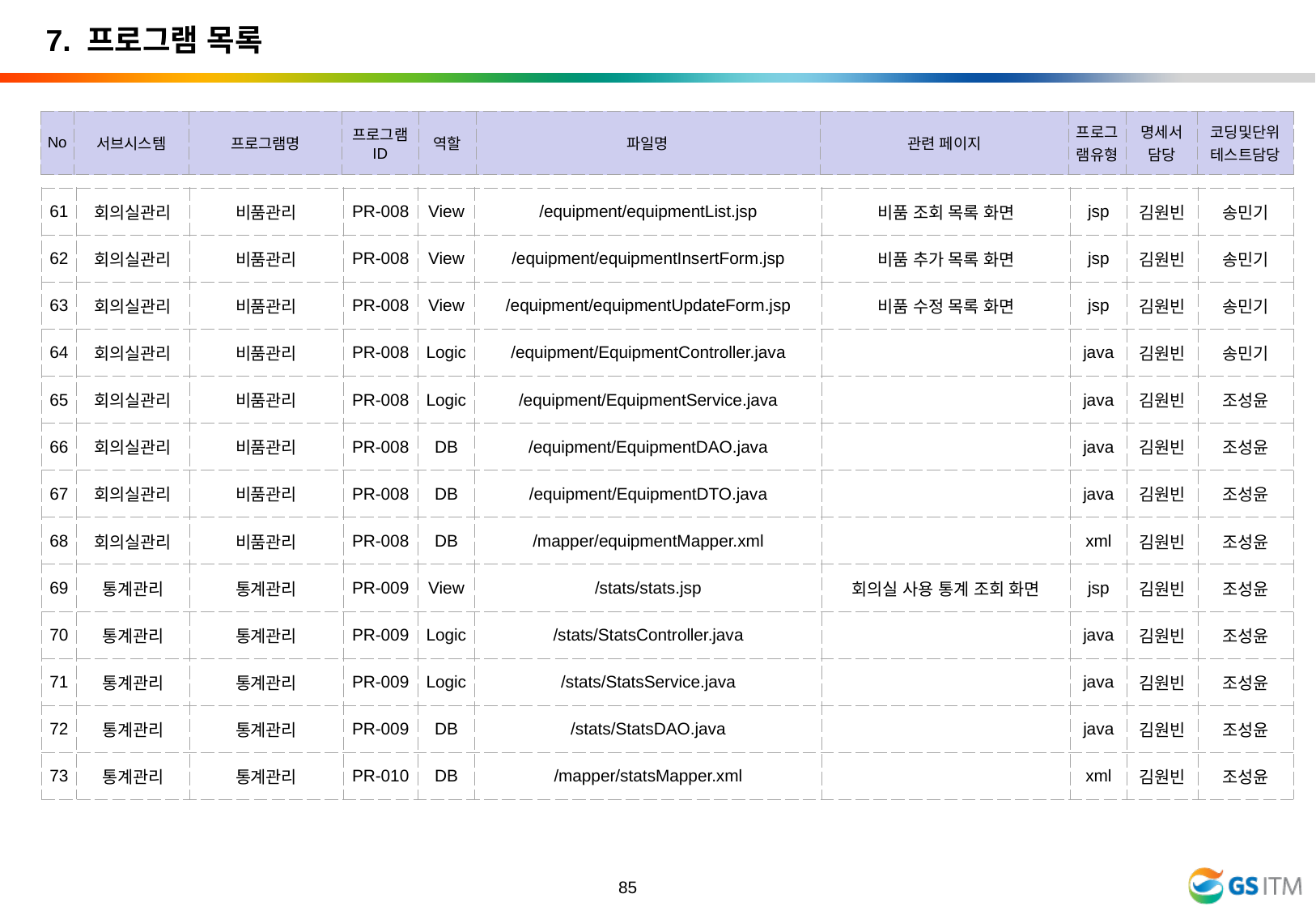

7. 프로그램 목록
| No | 서브시스템 | 프로그램명 | 프로그램 ID | 역할 | 파일명 | 관련 페이지 | 프로그램유형 | 명세서 담당 | 코딩및단위테스트담당 |
| --- | --- | --- | --- | --- | --- | --- | --- | --- | --- |
| 61 | 회의실관리 | 비품관리 | PR-008 | View | /equipment/equipmentList.jsp | 비품 조회 목록 화면 | jsp | 김원빈 | 송민기 |
| --- | --- | --- | --- | --- | --- | --- | --- | --- | --- |
| 62 | 회의실관리 | 비품관리 | PR-008 | View | /equipment/equipmentInsertForm.jsp | 비품 추가 목록 화면 | jsp | 김원빈 | 송민기 |
| 63 | 회의실관리 | 비품관리 | PR-008 | View | /equipment/equipmentUpdateForm.jsp | 비품 수정 목록 화면 | jsp | 김원빈 | 송민기 |
| 64 | 회의실관리 | 비품관리 | PR-008 | Logic | /equipment/EquipmentController.java |  | java | 김원빈 | 송민기 |
| 65 | 회의실관리 | 비품관리 | PR-008 | Logic | /equipment/EquipmentService.java |  | java | 김원빈 | 조성윤 |
| 66 | 회의실관리 | 비품관리 | PR-008 | DB | /equipment/EquipmentDAO.java |  | java | 김원빈 | 조성윤 |
| 67 | 회의실관리 | 비품관리 | PR-008 | DB | /equipment/EquipmentDTO.java |  | java | 김원빈 | 조성윤 |
| 68 | 회의실관리 | 비품관리 | PR-008 | DB | /mapper/equipmentMapper.xml |  | xml | 김원빈 | 조성윤 |
| 69 | 통계관리 | 통계관리 | PR-009 | View | /stats/stats.jsp | 회의실 사용 통계 조회 화면 | jsp | 김원빈 | 조성윤 |
| 70 | 통계관리 | 통계관리 | PR-009 | Logic | /stats/StatsController.java |  | java | 김원빈 | 조성윤 |
| 71 | 통계관리 | 통계관리 | PR-009 | Logic | /stats/StatsService.java |  | java | 김원빈 | 조성윤 |
| 72 | 통계관리 | 통계관리 | PR-009 | DB | /stats/StatsDAO.java |  | java | 김원빈 | 조성윤 |
| 73 | 통계관리 | 통계관리 | PR-010 | DB | /mapper/statsMapper.xml |  | xml | 김원빈 | 조성윤 |